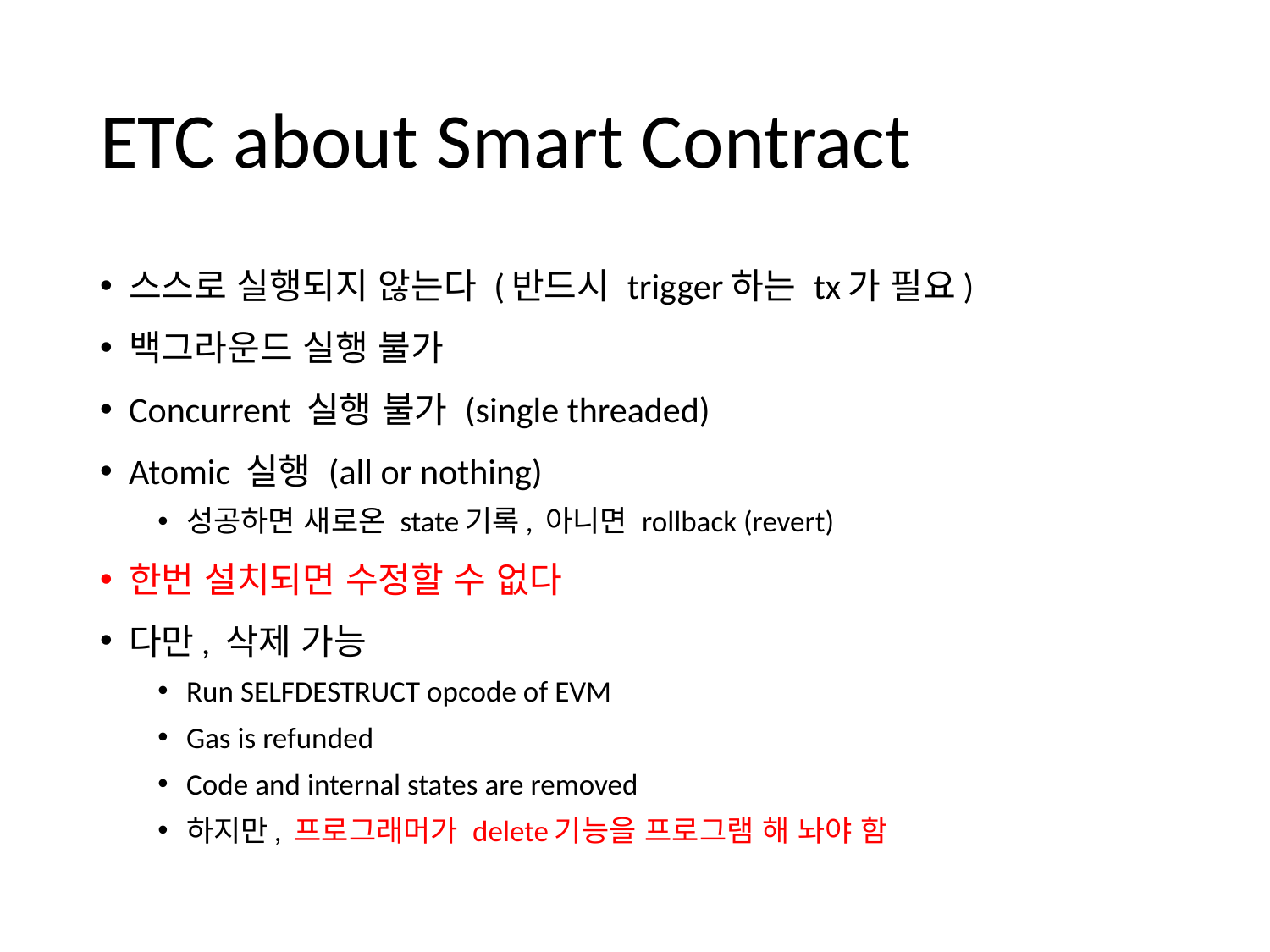

# ETC about Smart Contract
스스로 실행되지 않는다 (반드시 trigger하는 tx가 필요)
백그라운드 실행 불가
Concurrent 실행 불가 (single threaded)
Atomic 실행 (all or nothing)
성공하면 새로온 state기록, 아니면 rollback (revert)
한번 설치되면 수정할 수 없다
다만, 삭제 가능
Run SELFDESTRUCT opcode of EVM
Gas is refunded
Code and internal states are removed
하지만, 프로그래머가 delete기능을 프로그램 해 놔야 함